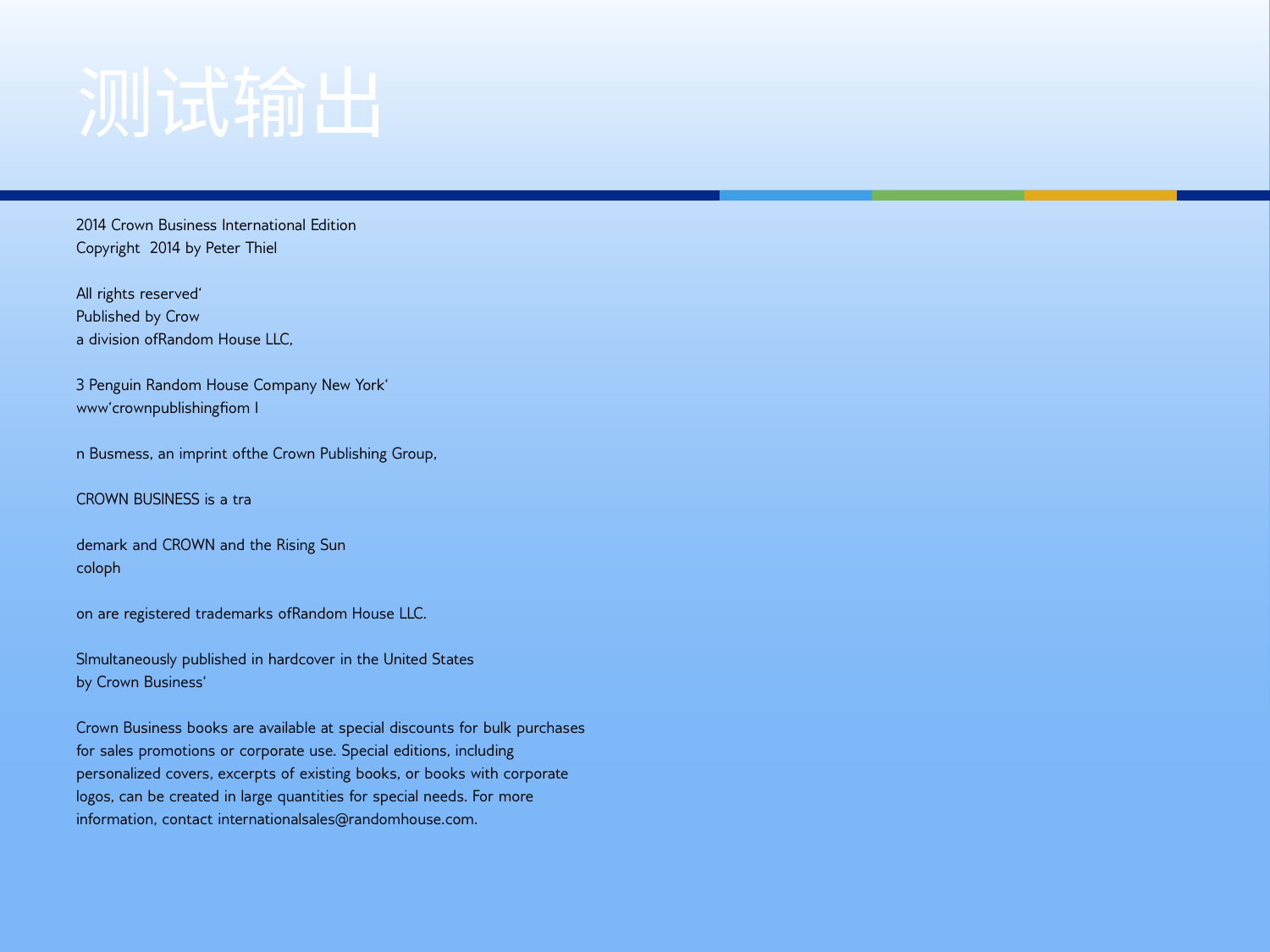

# 测试输出
2014 Crown Business International Edition
Copyright  2014 by Peter Thiel

All rights reserved‘
Published by Crow
a division ofRandom House LLC,

3 Penguin Random House Company New York‘
www‘crownpublishingﬁom I

n Busmess, an imprint ofthe Crown Publishing Group,

CROWN BUSINESS is a tra

demark and CROWN and the Rising Sun
coloph

on are registered trademarks ofRandom House LLC.

Slmultaneously published in hardcover in the United States
by Crown Business‘

Crown Business books are available at special discounts for bulk purchases
for sales promotions or corporate use. Special editions, including
personalized covers, excerpts of existing books, or books with corporate
logos, can be created in large quantities for special needs. For more
information, contact internationalsales@randomhouse.com.